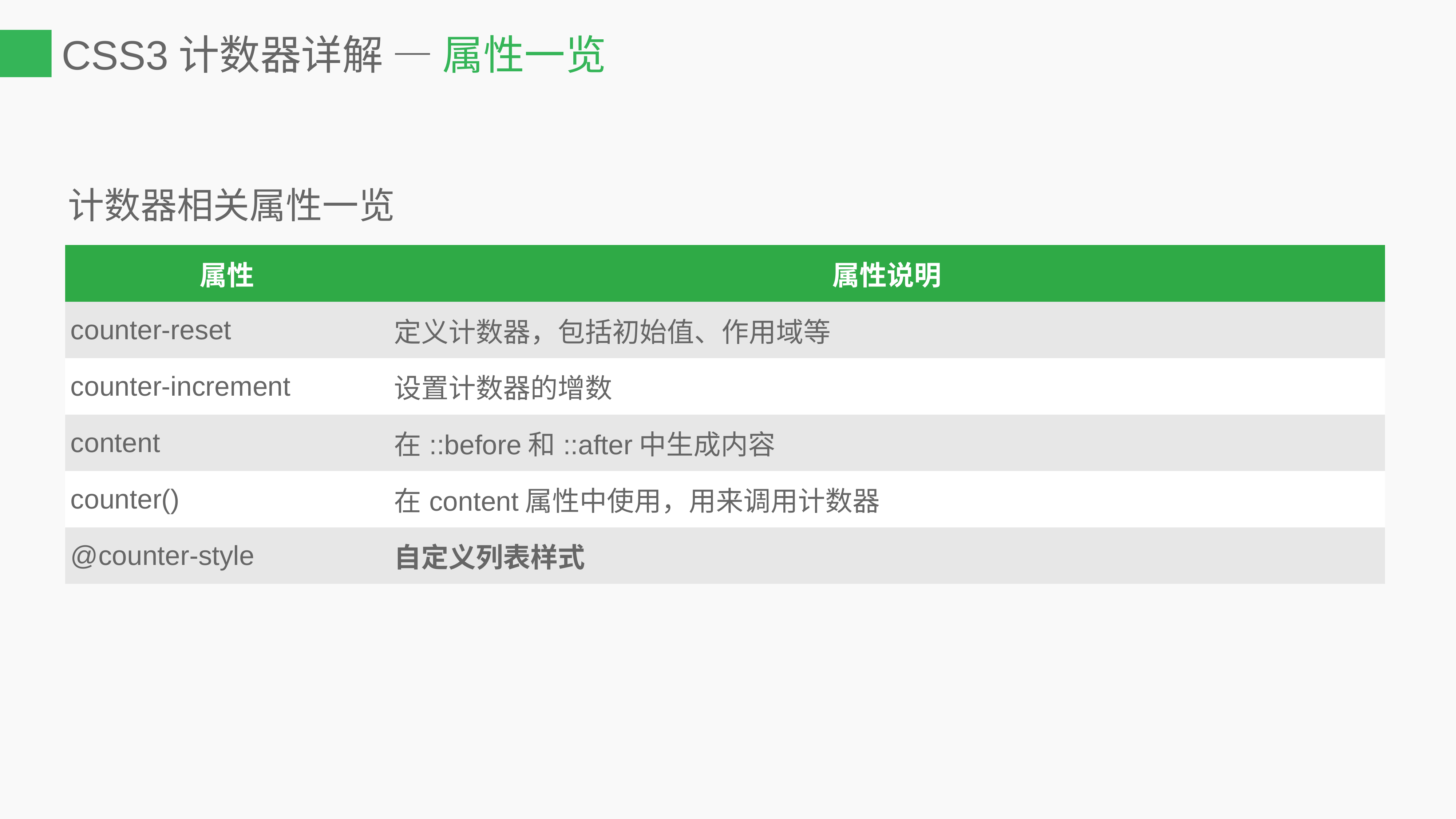

# CSS3计数器详解 — 属性一览
计数器相关属性一览
| 属性 | 属性说明 |
| --- | --- |
| counter-reset | 定义计数器，包括初始值、作用域等 |
| counter-increment | 设置计数器的增数 |
| content | 在::before和::after中生成内容 |
| counter() | 在content属性中使用，用来调用计数器 |
| @counter-style | 自定义列表样式 |